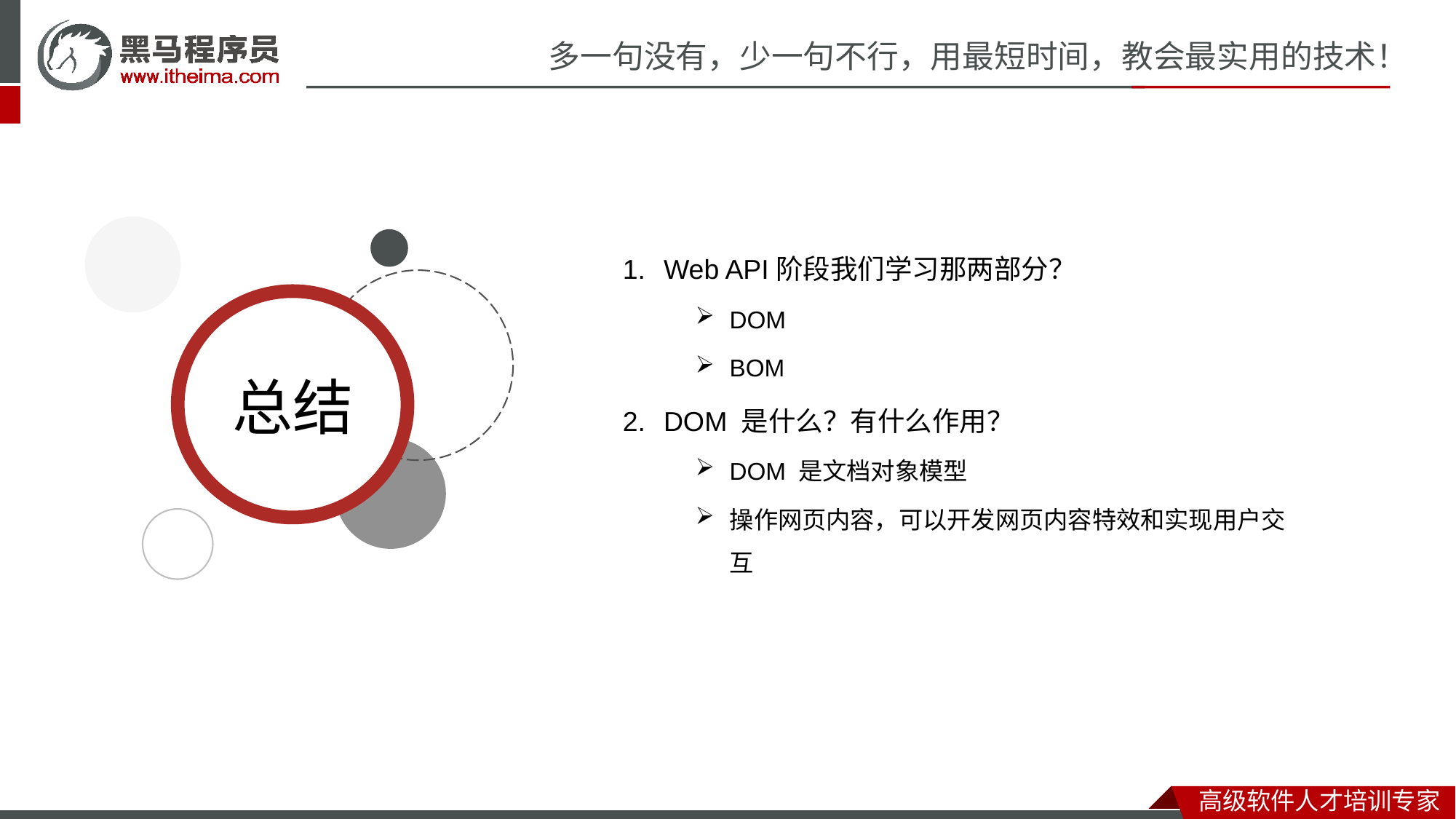

Web API阶段我们学习那两部分？
DOM
BOM
DOM 是什么？有什么作用？
DOM 是文档对象模型
操作网页内容，可以开发网页内容特效和实现用户交互